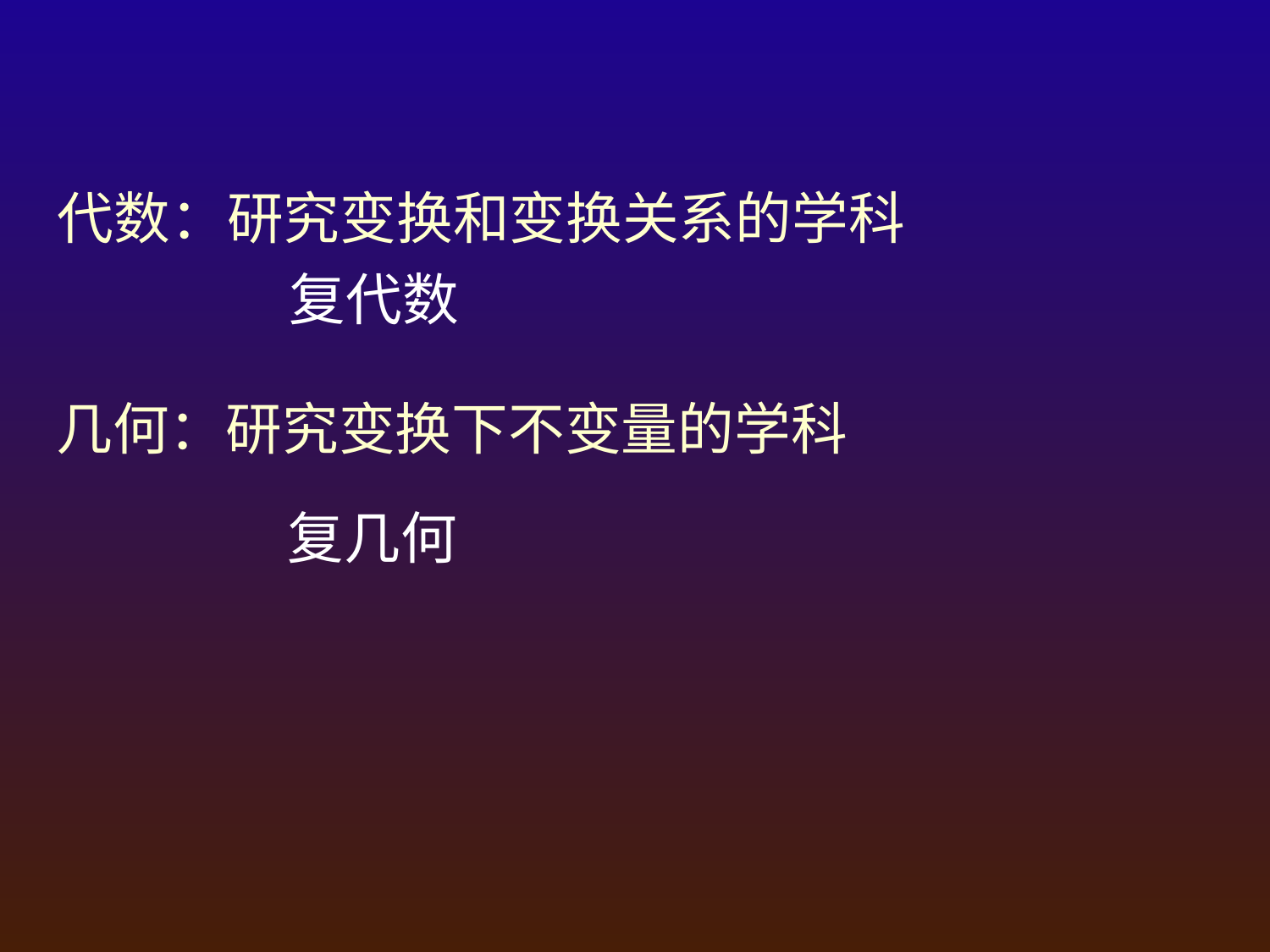

代数：研究变换和变换关系的学科
复代数
几何：研究变换下不变量的学科
复几何